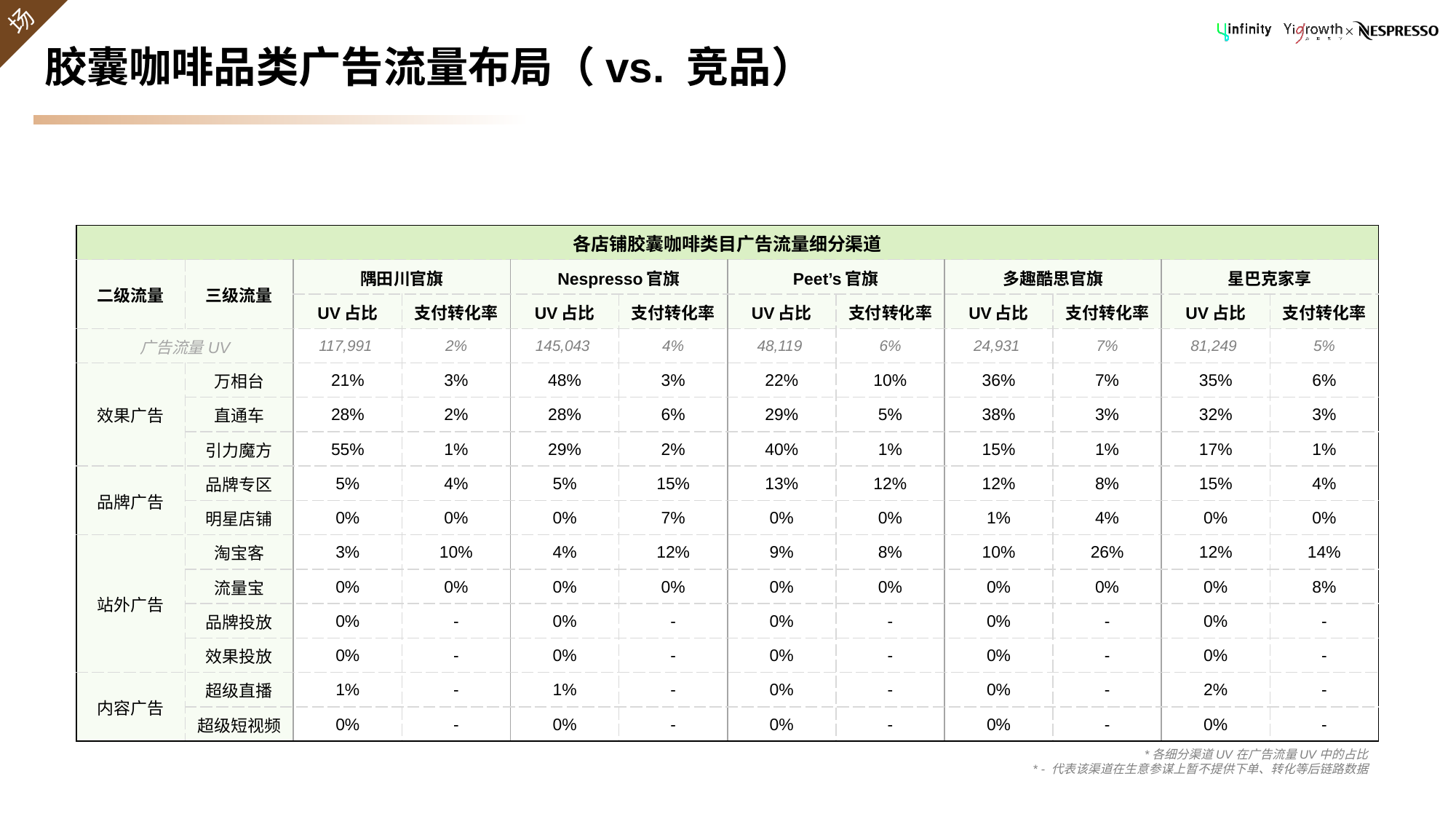

# 胶囊咖啡品类广告流量布局（vs. 竞品）

| 各店铺胶囊咖啡类目广告流量细分渠道 |  |  |  |  |  |  |  |  |  |  |  |
| --- | --- | --- | --- | --- | --- | --- | --- | --- | --- | --- | --- |
| 二级流量 | 三级流量 | 隅田川官旗 |  | Nespresso官旗 |  | Peet’s官旗 |  | 多趣酷思官旗 |  | 星巴克家享 |  |
|  |  | UV占比 | 支付转化率 | UV占比 | 支付转化率 | UV占比 | 支付转化率 | UV占比 | 支付转化率 | UV占比 | 支付转化率 |
| 广告流量UV |  | 117,991 | 2% | 145,043 | 4% | 48,119 | 6% | 24,931 | 7% | 81,249 | 5% |
| 效果广告 | 万相台 | 21% | 3% | 48% | 3% | 22% | 10% | 36% | 7% | 35% | 6% |
|  | 直通车 | 28% | 2% | 28% | 6% | 29% | 5% | 38% | 3% | 32% | 3% |
|  | 引力魔方 | 55% | 1% | 29% | 2% | 40% | 1% | 15% | 1% | 17% | 1% |
| 品牌广告 | 品牌专区 | 5% | 4% | 5% | 15% | 13% | 12% | 12% | 8% | 15% | 4% |
|  | 明星店铺 | 0% | 0% | 0% | 7% | 0% | 0% | 1% | 4% | 0% | 0% |
| 站外广告 | 淘宝客 | 3% | 10% | 4% | 12% | 9% | 8% | 10% | 26% | 12% | 14% |
|  | 流量宝 | 0% | 0% | 0% | 0% | 0% | 0% | 0% | 0% | 0% | 8% |
|  | 品牌投放 | 0% | - | 0% | - | 0% | - | 0% | - | 0% | - |
|  | 效果投放 | 0% | - | 0% | - | 0% | - | 0% | - | 0% | - |
| 内容广告 | 超级直播 | 1% | - | 1% | - | 0% | - | 0% | - | 2% | - |
|  | 超级短视频 | 0% | - | 0% | - | 0% | - | 0% | - | 0% | - |
*各细分渠道UV在广告流量UV中的占比
* - 代表该渠道在生意参谋上暂不提供下单、转化等后链路数据